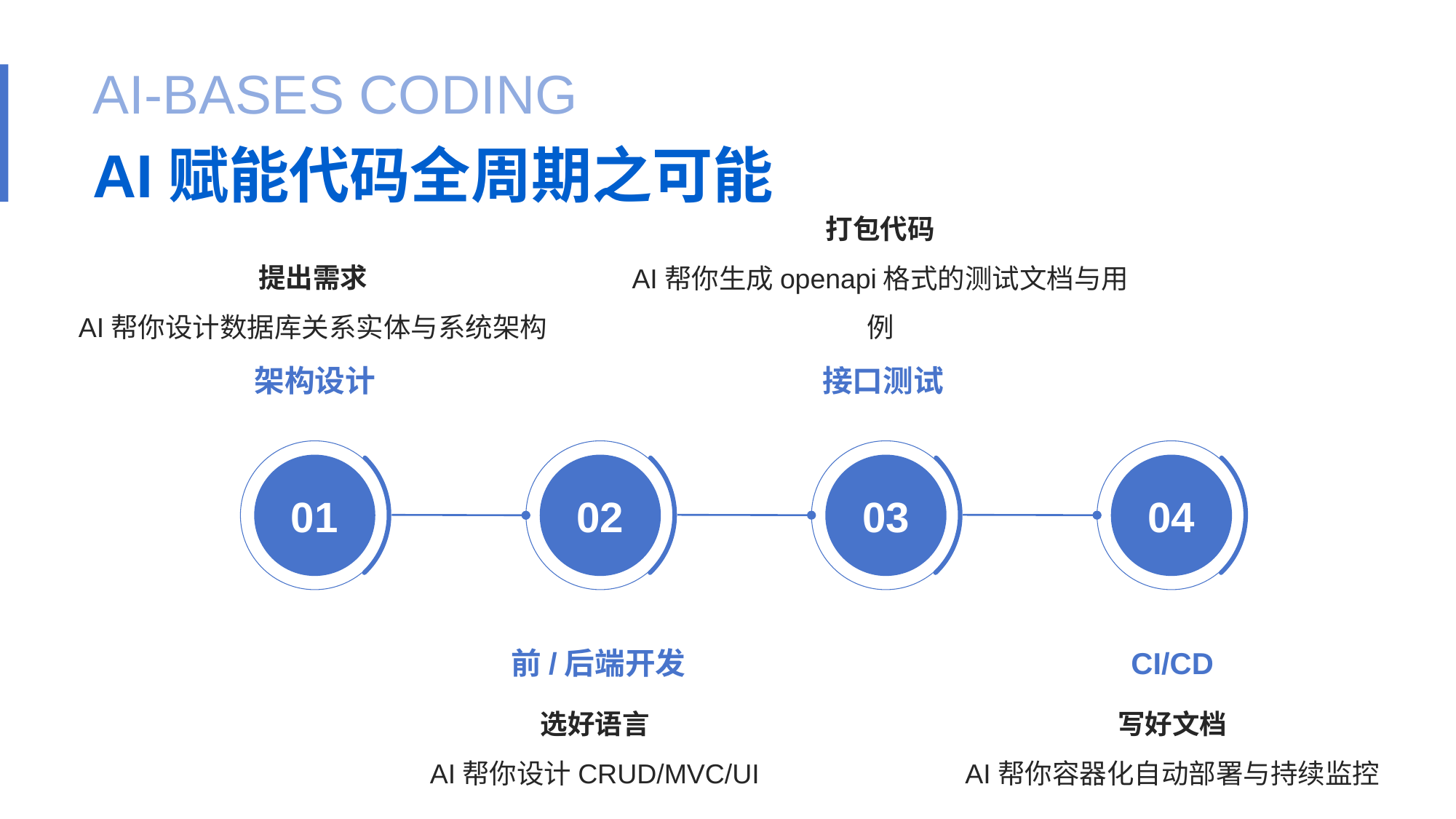

AI-BASES CODING

AI赋能代码全周期之可能
提出需求
AI帮你设计数据库关系实体与系统架构
打包代码
AI帮你生成openapi格式的测试文档与用例
架构设计
接口测试

01
02
03
04
前/后端开发
CI/CD
选好语言
AI帮你设计CRUD/MVC/UI
写好文档
AI帮你容器化自动部署与持续监控